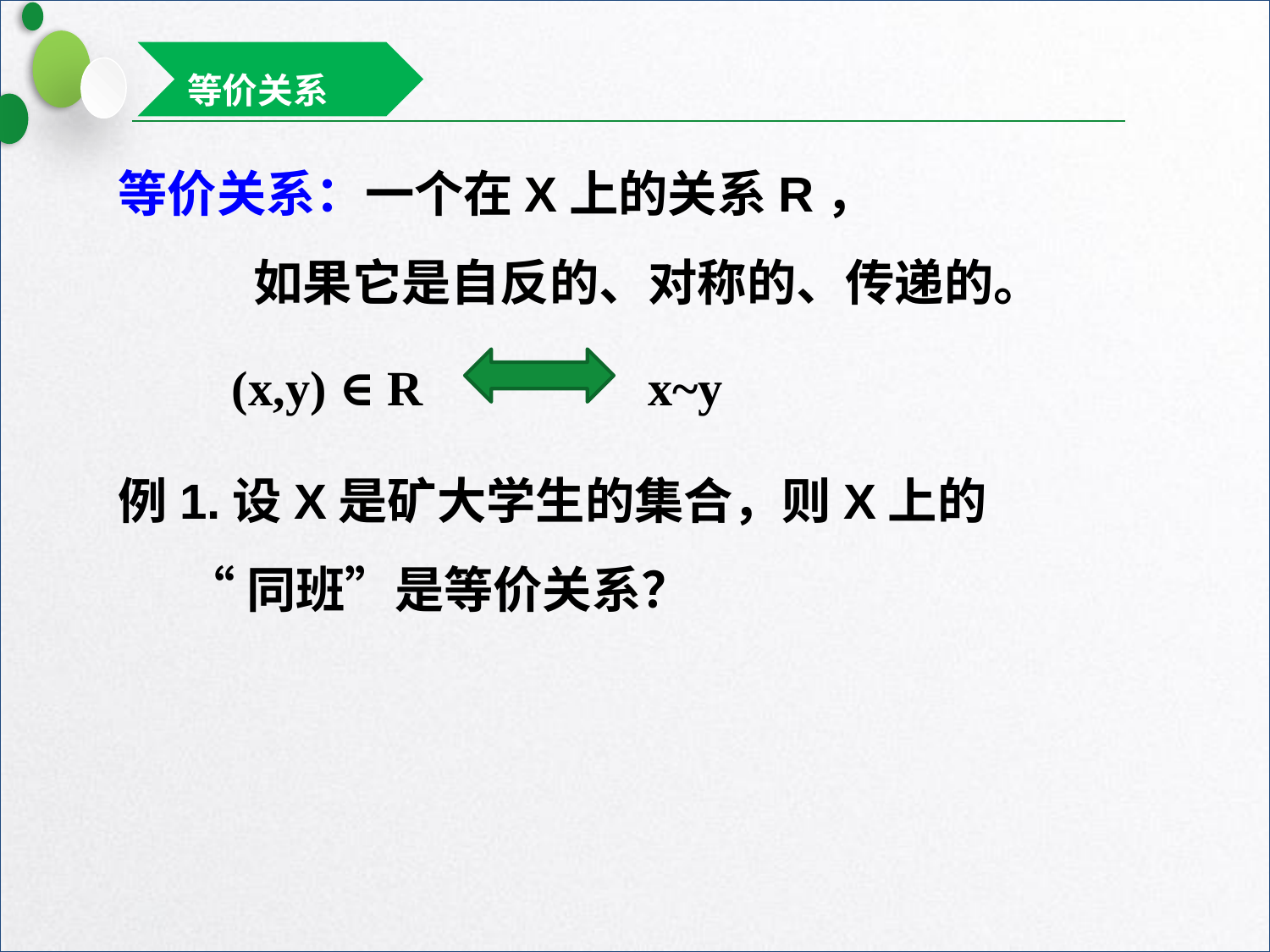

等价关系
等价关系：一个在X上的关系R，
           如果它是自反的、对称的、传递的。
(x,y) ∈ R
x~y

例1.设X是矿大学生的集合，则X上的
      “同班”是等价关系？